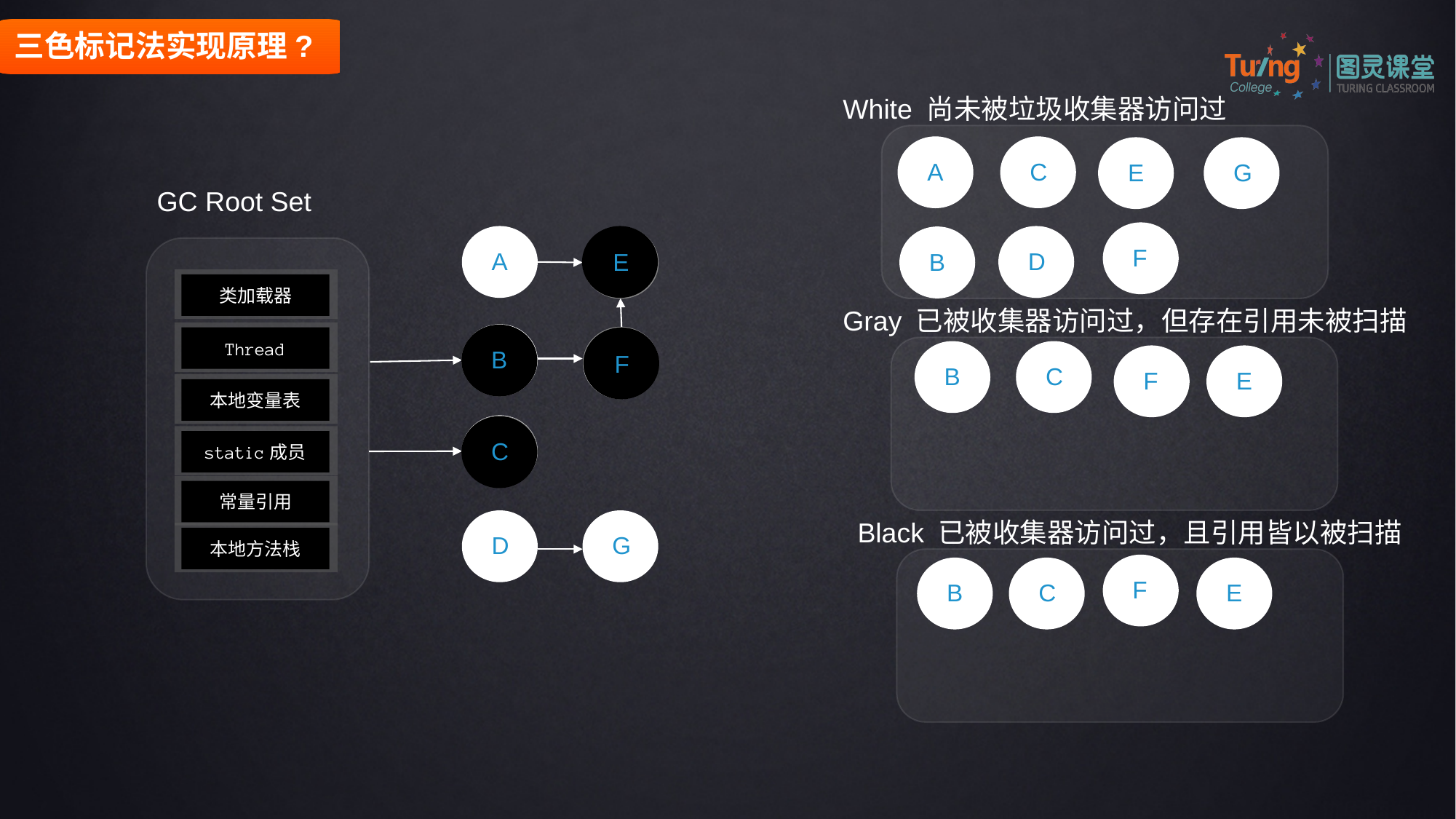

三色标记法实现原理?
White 尚未被垃圾收集器访问过

A

C

E

G
GC Root Set

F

D

A

E

E

B

E

类加载器
Gray 已被收集器访问过，但存在引用未被扫描

B

B

B

F

F
Thread

F

B

C

F

E

本地变量表

C

C

C

static成员

常量引用
Black 已被收集器访问过，且引用皆以被扫描

D

G

本地方法栈

F

B

C

E